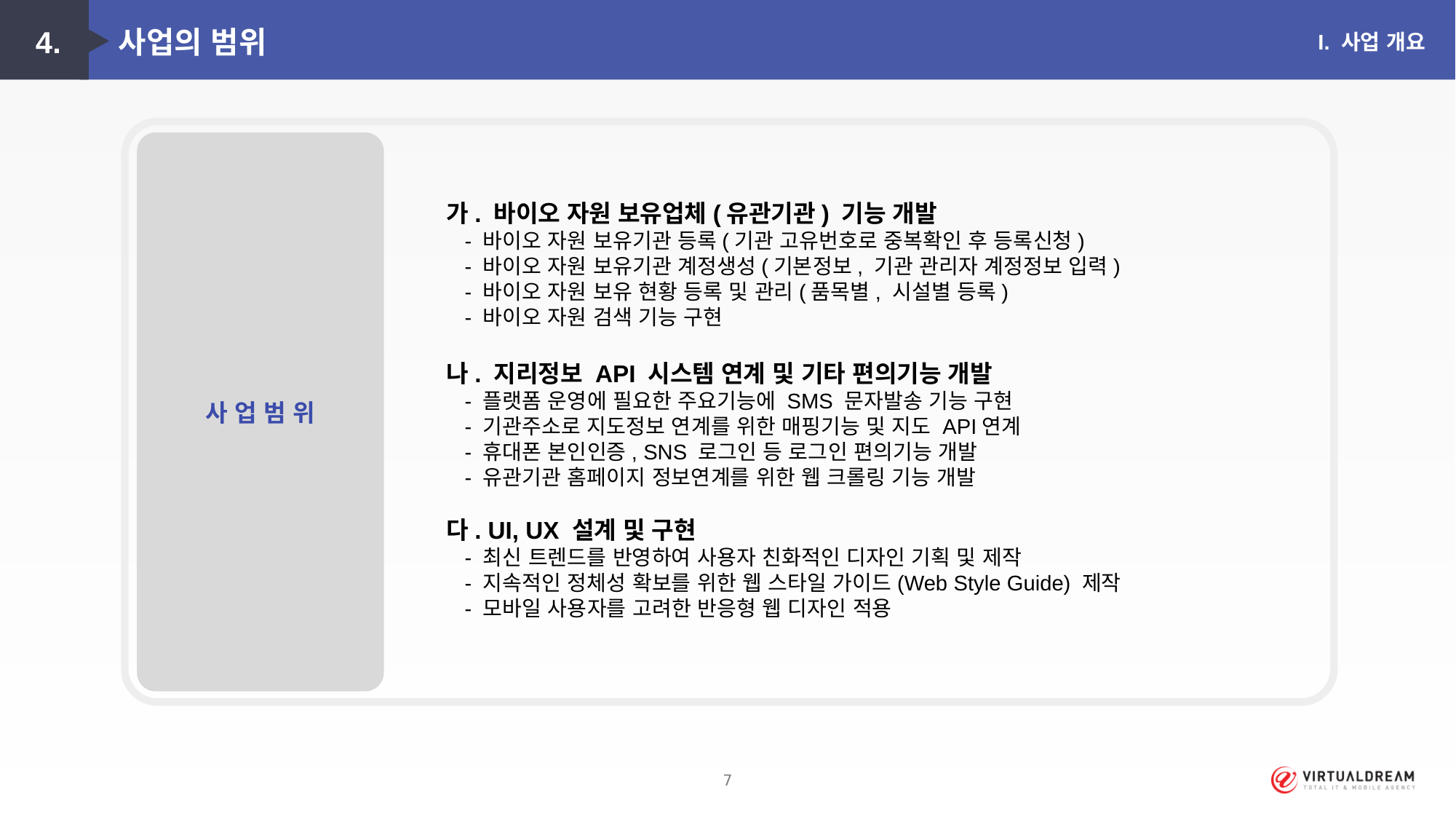

4.      사업의 범위
I. 사업 개요

사 업 범 위
가. 바이오 자원 보유업체(유관기관) 기능 개발
   - 바이오 자원 보유기관 등록(기관 고유번호로 중복확인 후 등록신청)
   - 바이오 자원 보유기관 계정생성(기본정보, 기관 관리자 계정정보 입력)
   - 바이오 자원 보유 현황 등록 및 관리(품목별, 시설별 등록)
   - 바이오 자원 검색 기능 구현

나. 지리정보 API 시스템 연계 및 기타 편의기능 개발
   - 플랫폼 운영에 필요한 주요기능에 SMS 문자발송 기능 구현
   - 기관주소로 지도정보 연계를 위한 매핑기능 및 지도 API연계
   - 휴대폰 본인인증, SNS 로그인 등 로그인 편의기능 개발
   - 유관기관 홈페이지 정보연계를 위한 웹 크롤링 기능 개발

다. UI, UX 설계 및 구현
   - 최신 트렌드를 반영하여 사용자 친화적인 디자인 기획 및 제작
   - 지속적인 정체성 확보를 위한 웹 스타일 가이드(Web Style Guide) 제작
   - 모바일 사용자를 고려한 반응형 웹 디자인 적용